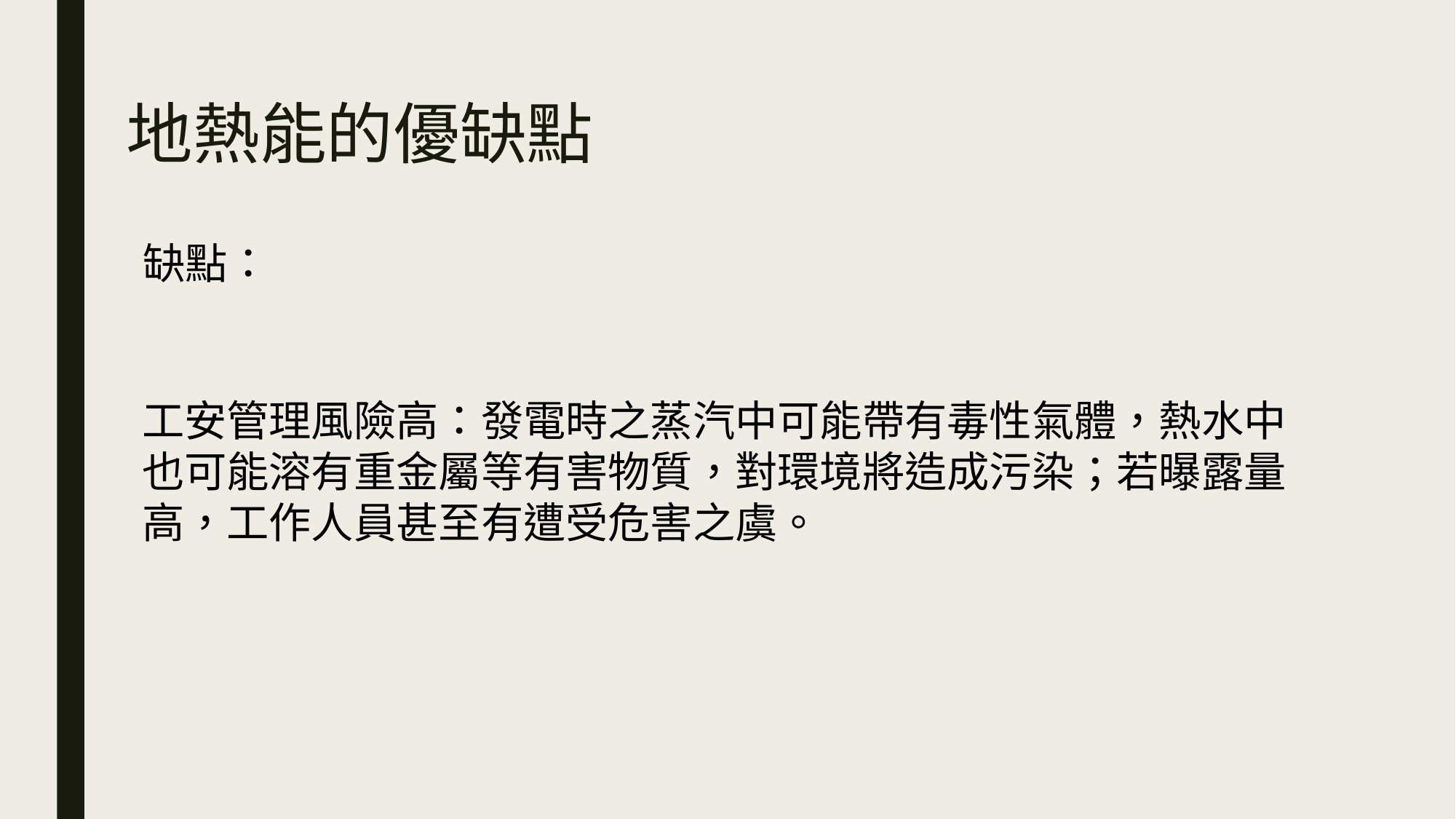

# 地熱能的優缺點
缺點：
工安管理風險高：發電時之蒸汽中可能帶有毒性氣體，熱水中也可能溶有重金屬等有害物質，對環境將造成污染；若曝露量高，工作人員甚至有遭受危害之虞。